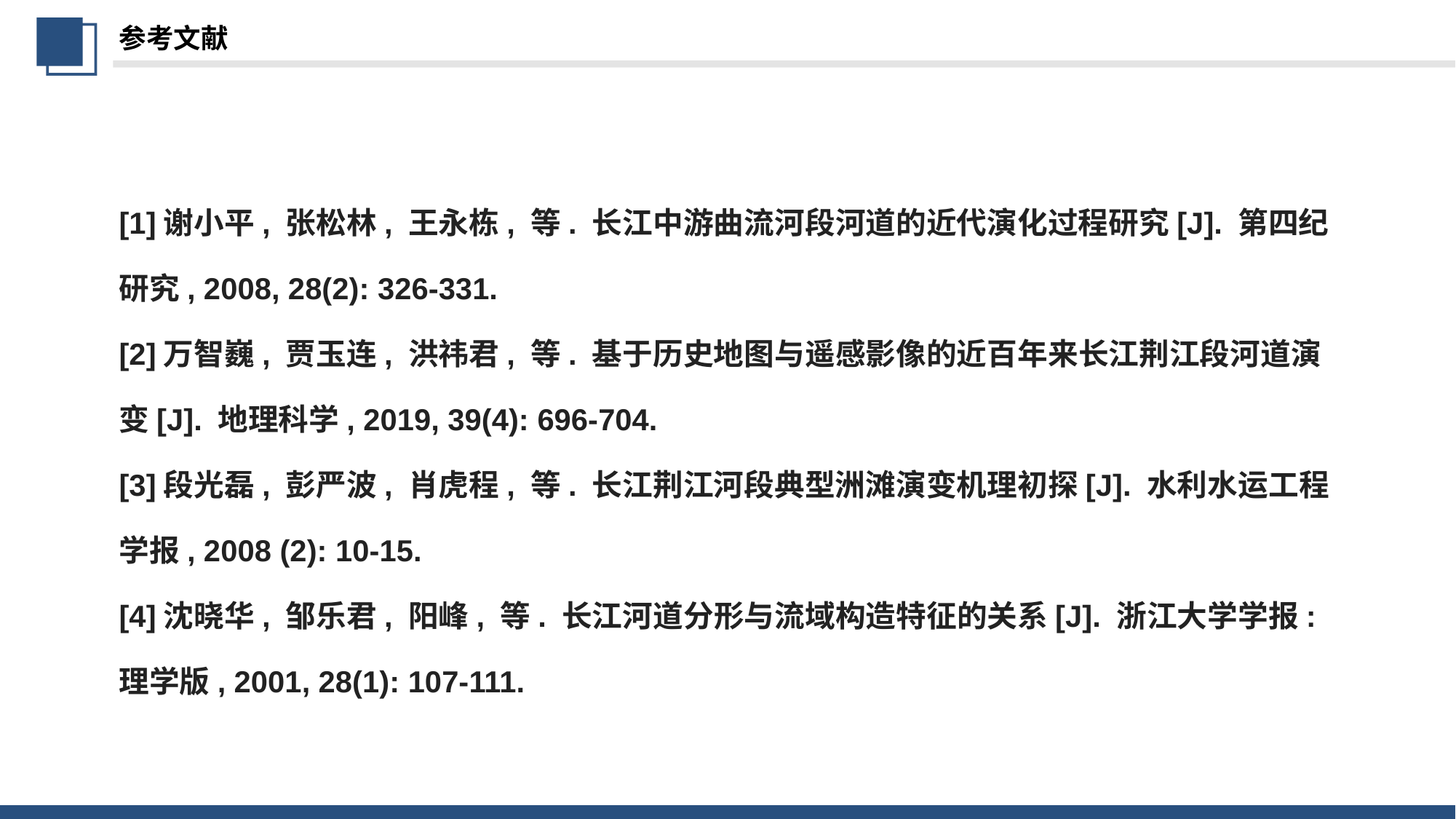

参考文献
[1]谢小平, 张松林, 王永栋, 等. 长江中游曲流河段河道的近代演化过程研究[J]. 第四纪研究, 2008, 28(2): 326-331.
[2]万智巍, 贾玉连, 洪祎君, 等. 基于历史地图与遥感影像的近百年来长江荆江段河道演变[J]. 地理科学, 2019, 39(4): 696-704.
[3]段光磊, 彭严波, 肖虎程, 等. 长江荆江河段典型洲滩演变机理初探[J]. 水利水运工程学报, 2008 (2): 10-15.
[4]沈晓华, 邹乐君, 阳峰, 等. 长江河道分形与流域构造特征的关系[J]. 浙江大学学报: 理学版, 2001, 28(1): 107-111.